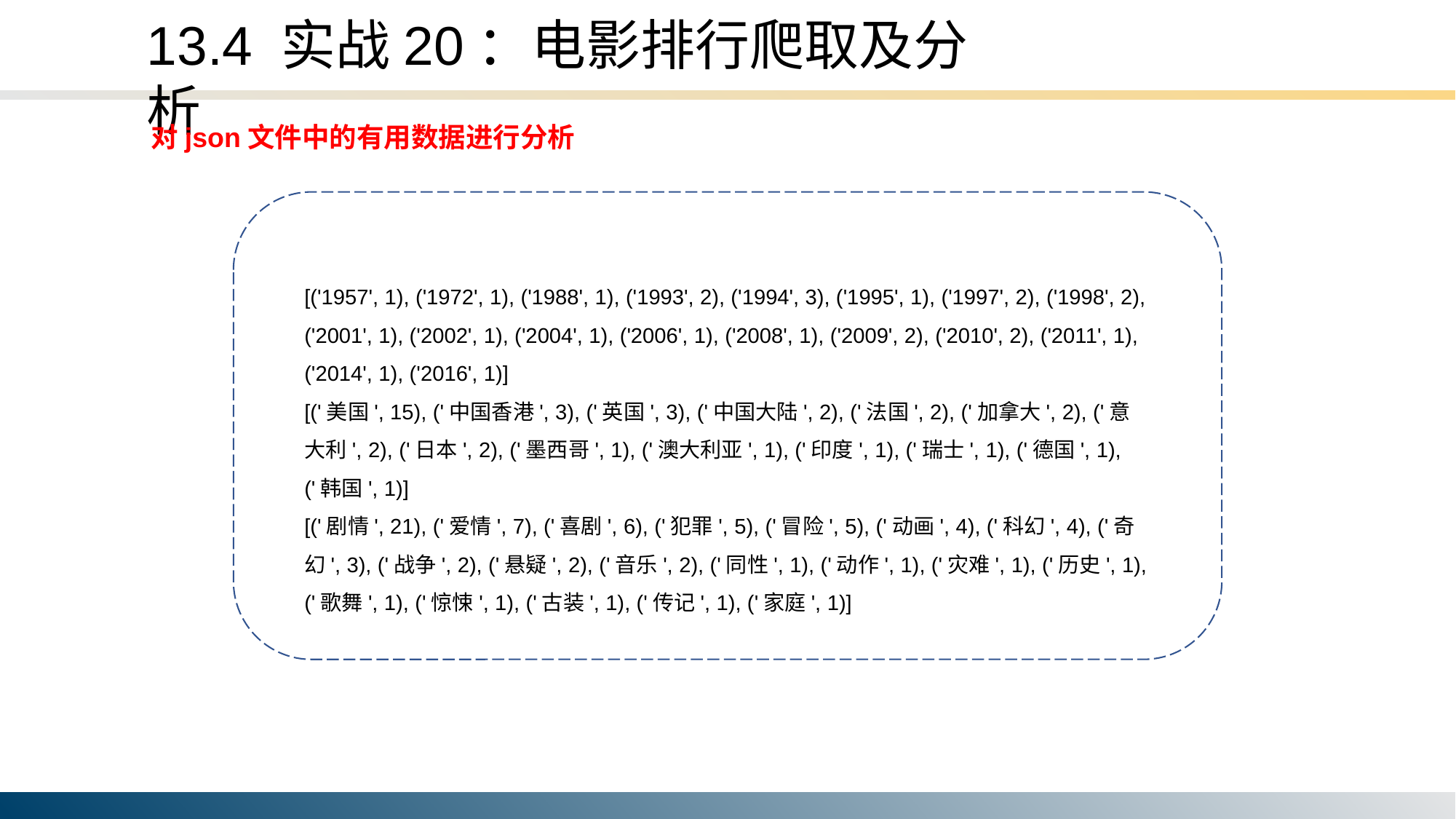

13.4 实战20：电影排行爬取及分析
对json文件中的有用数据进行分析

[('1957', 1), ('1972', 1), ('1988', 1), ('1993', 2), ('1994', 3), ('1995', 1), ('1997', 2), ('1998', 2), ('2001', 1), ('2002', 1), ('2004', 1), ('2006', 1), ('2008', 1), ('2009', 2), ('2010', 2), ('2011', 1), ('2014', 1), ('2016', 1)]
[('美国', 15), ('中国香港', 3), ('英国', 3), ('中国大陆', 2), ('法国', 2), ('加拿大', 2), ('意大利', 2), ('日本', 2), ('墨西哥', 1), ('澳大利亚', 1), ('印度', 1), ('瑞士', 1), ('德国', 1), ('韩国', 1)]
[('剧情', 21), ('爱情', 7), ('喜剧', 6), ('犯罪', 5), ('冒险', 5), ('动画', 4), ('科幻', 4), ('奇幻', 3), ('战争', 2), ('悬疑', 2), ('音乐', 2), ('同性', 1), ('动作', 1), ('灾难', 1), ('历史', 1), ('歌舞', 1), ('惊悚', 1), ('古装', 1), ('传记', 1), ('家庭', 1)]